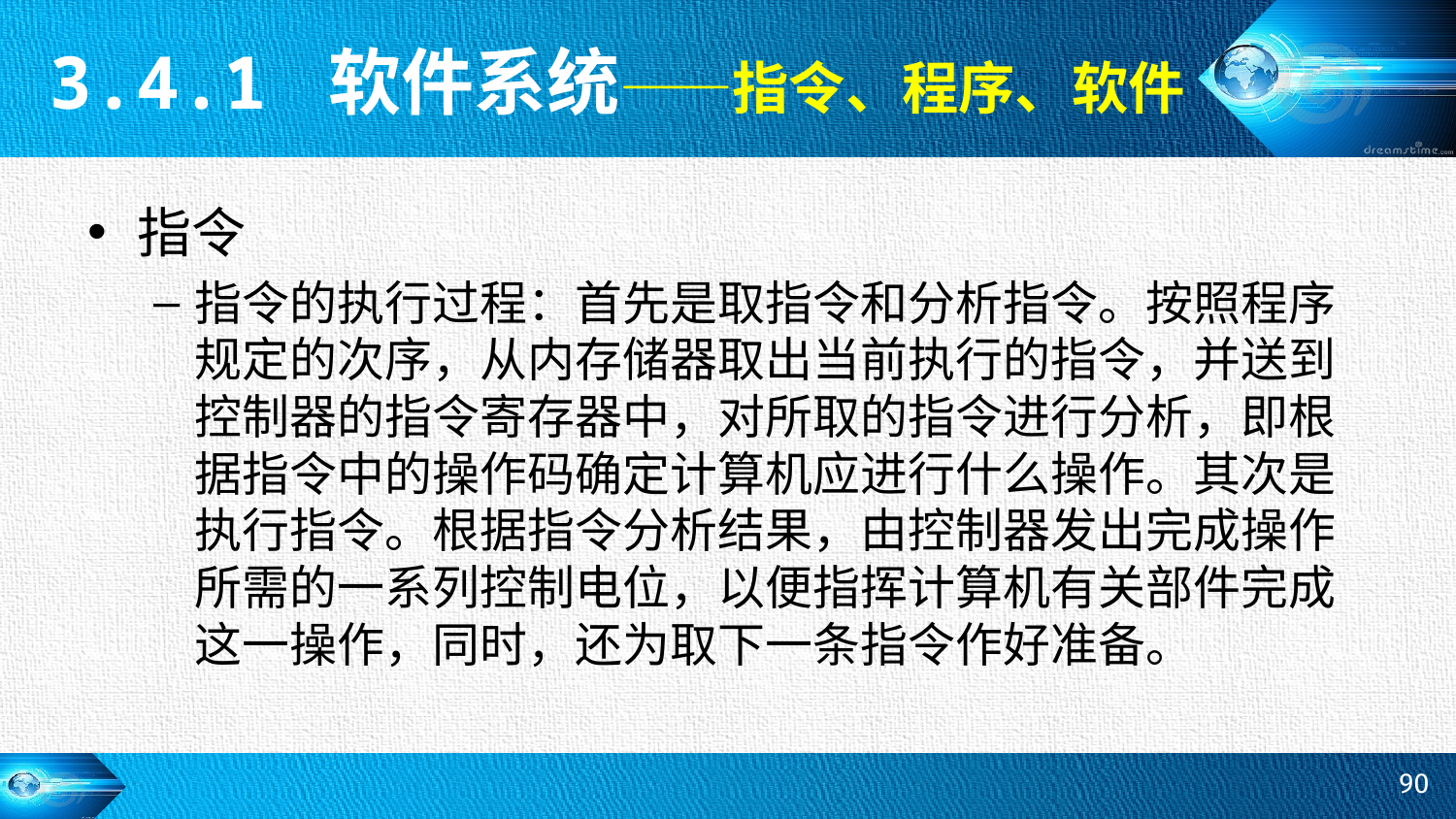

3.4.1 软件系统——指令、程序、软件
指令
指令的执行过程：首先是取指令和分析指令。按照程序规定的次序，从内存储器取出当前执行的指令，并送到控制器的指令寄存器中，对所取的指令进行分析，即根据指令中的操作码确定计算机应进行什么操作。其次是执行指令。根据指令分析结果，由控制器发出完成操作所需的一系列控制电位，以便指挥计算机有关部件完成这一操作，同时，还为取下一条指令作好准备。
90